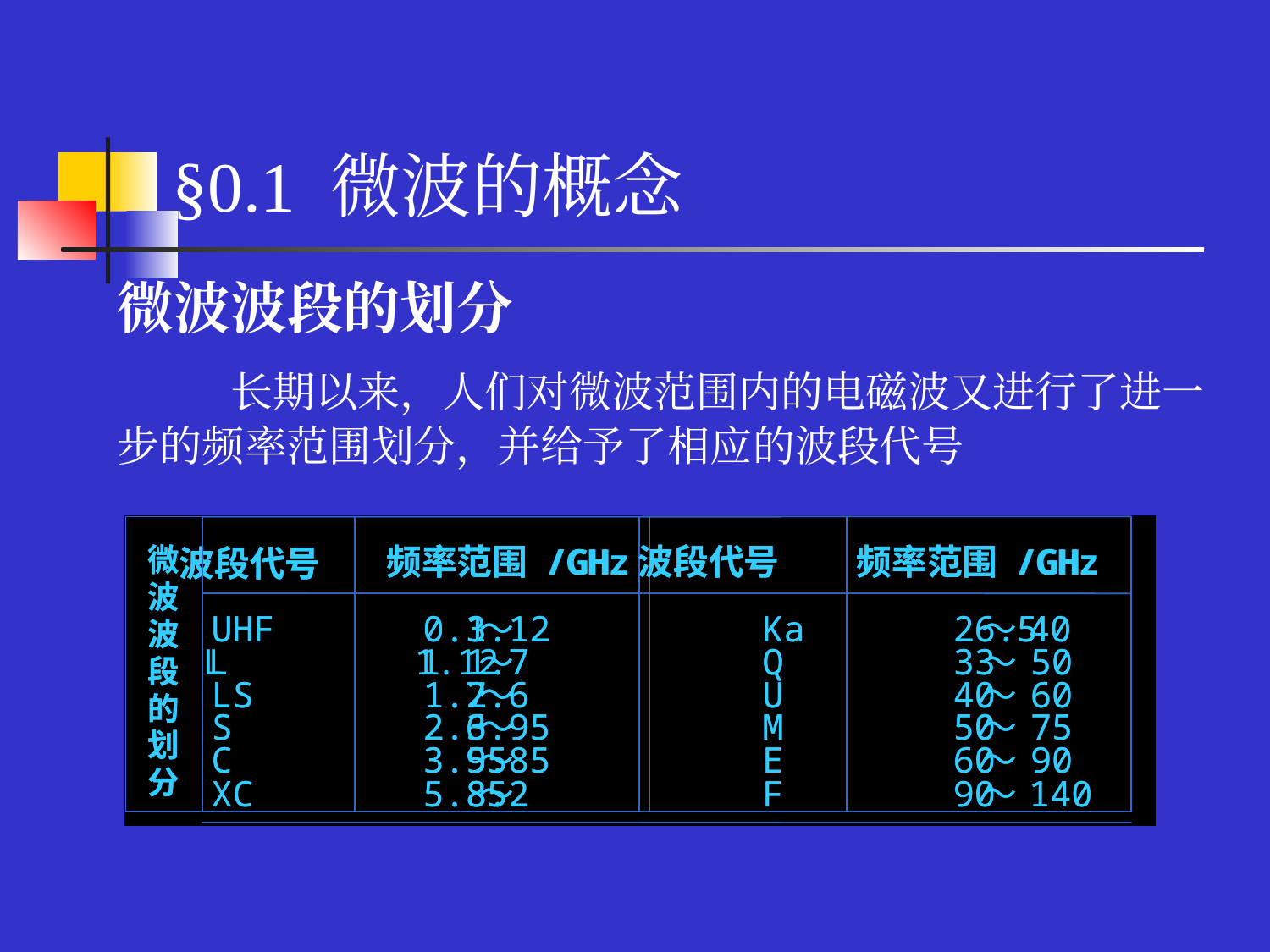

# §0.1 微波的概念
微波波段的划分
       长期以来，人们对微波范围内的电磁波又进行了进一步的频率范围划分，并给予了相应的波段代号

频率范围
频率范围
/GHz
/GH
波段代号
波段代号
频率范围
频率范围
/GHz
/GH
微
微
波段代号
波段代号
波
波

UHF       0.3
UHF       0.3
～
～
1.12          Ka       26.5
1.12          Ka       26.5
～
～
40
40
波
波
L         1.12
L         1
～
～
1.7           Q        33
1.7           Q        33
～
～
50
50
段
段
LS        1.7
LS        1.7
～
～
2.6           U        40
2.6           U        40
～
～
60
60
的
的
S         2.6
S         2.6
～
～
3.95          M        50
3.95          M        50
～
～
75
75
划
划
C         3.95
C         3.95
～
～
5.85          E        60
5.85          E        60
～
～
90
90
分
分
XC        5.85
XC        5.85
～
～
8.2           F        90
8.2           F        90
～
～
140
140